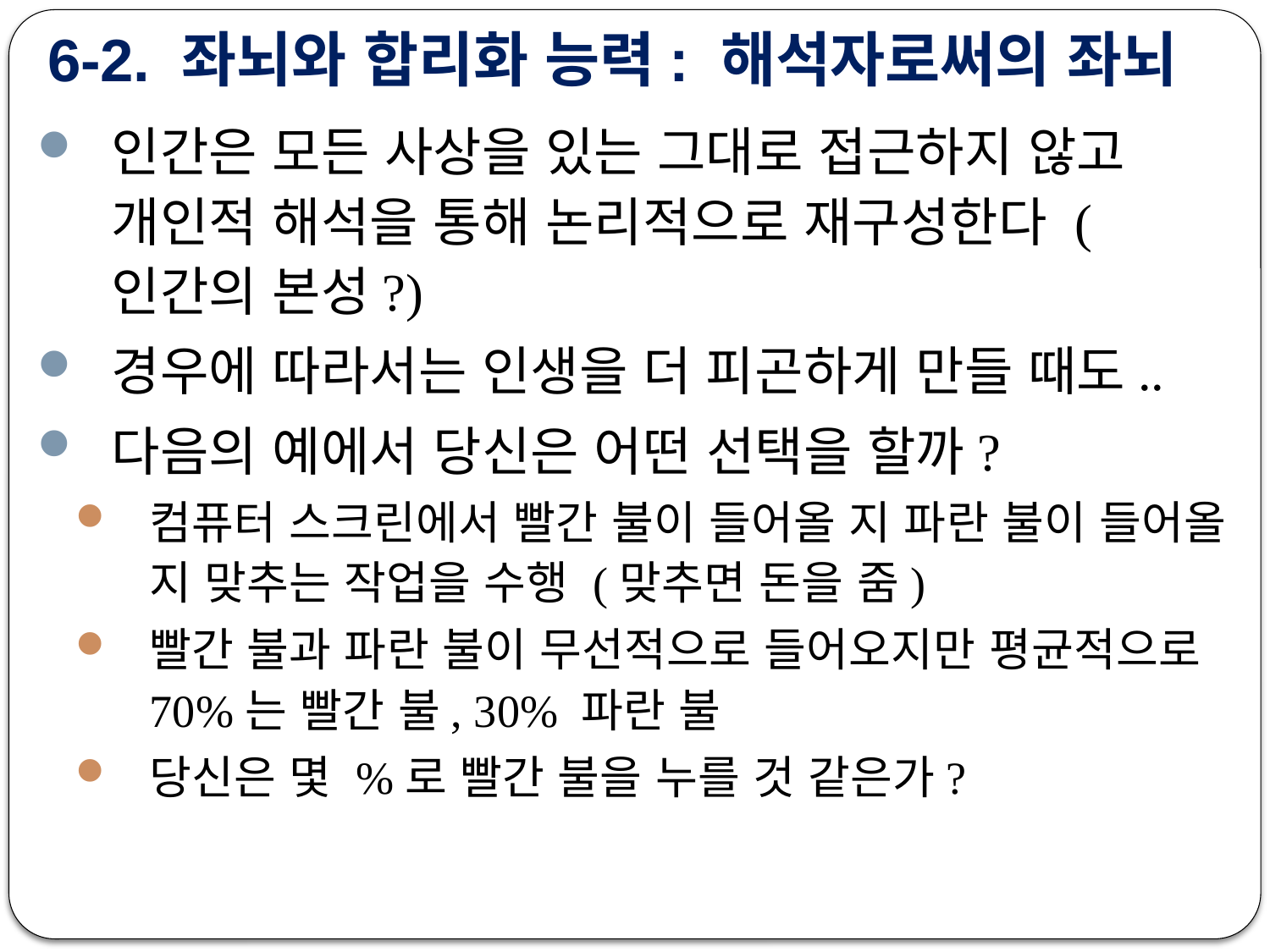

# 6-2. 좌뇌와 합리화 능력: 해석자로써의 좌뇌
인간은 모든 사상을 있는 그대로 접근하지 않고 개인적 해석을 통해 논리적으로 재구성한다 (인간의 본성?)
경우에 따라서는 인생을 더 피곤하게 만들 때도..
다음의 예에서 당신은 어떤 선택을 할까?
컴퓨터 스크린에서 빨간 불이 들어올 지 파란 불이 들어올 지 맞추는 작업을 수행 (맞추면 돈을 줌)
빨간 불과 파란 불이 무선적으로 들어오지만 평균적으로 70%는 빨간 불, 30% 파란 불
당신은 몇 %로 빨간 불을 누를 것 같은가?